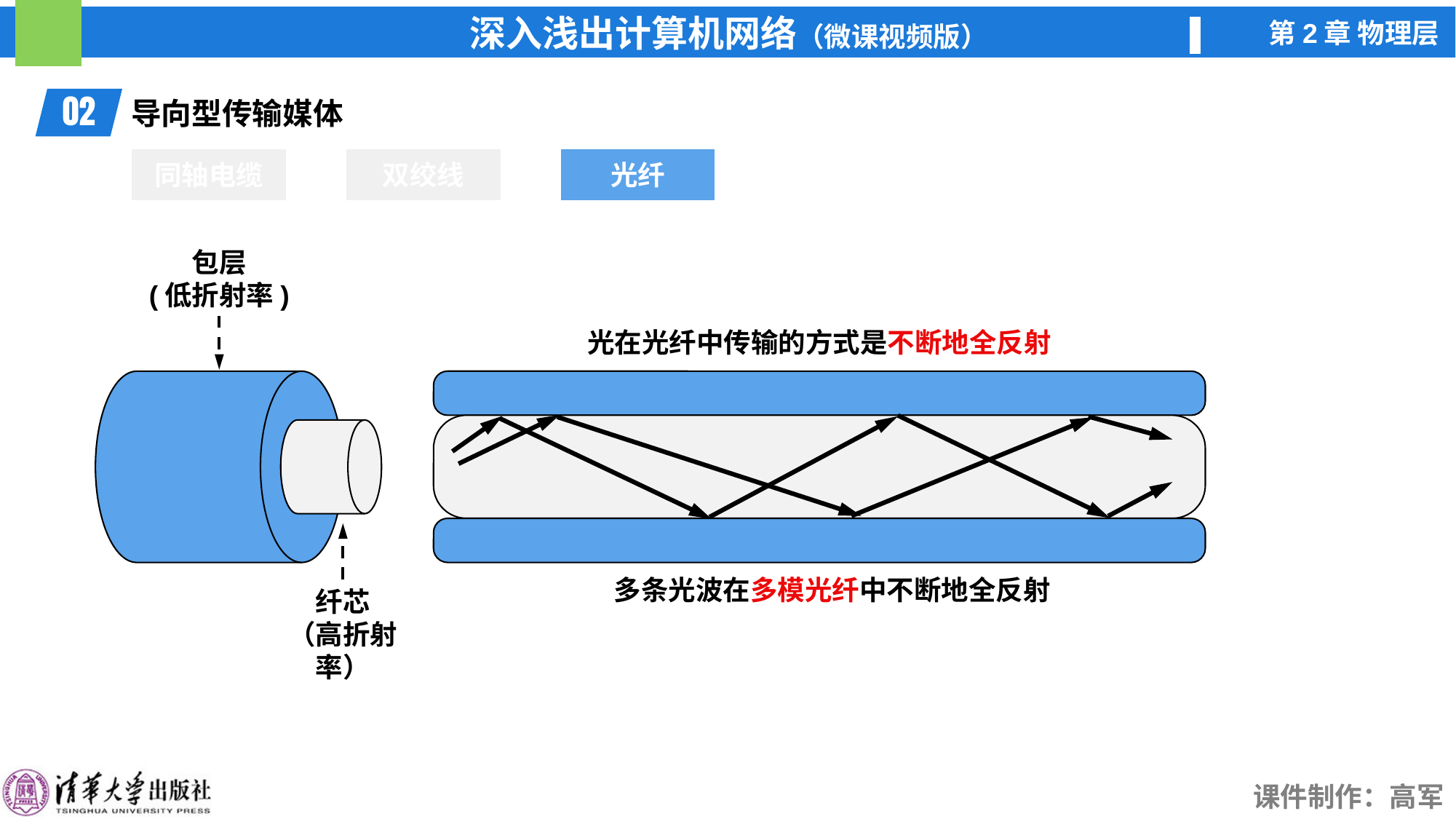

02
导向型传输媒体
同轴电缆
双绞线
光纤
光纤
包层
(低折射率)
光在光纤中传输的方式是不断地全反射

多条光波在多模光纤中不断地全反射
纤芯
（高折射率）